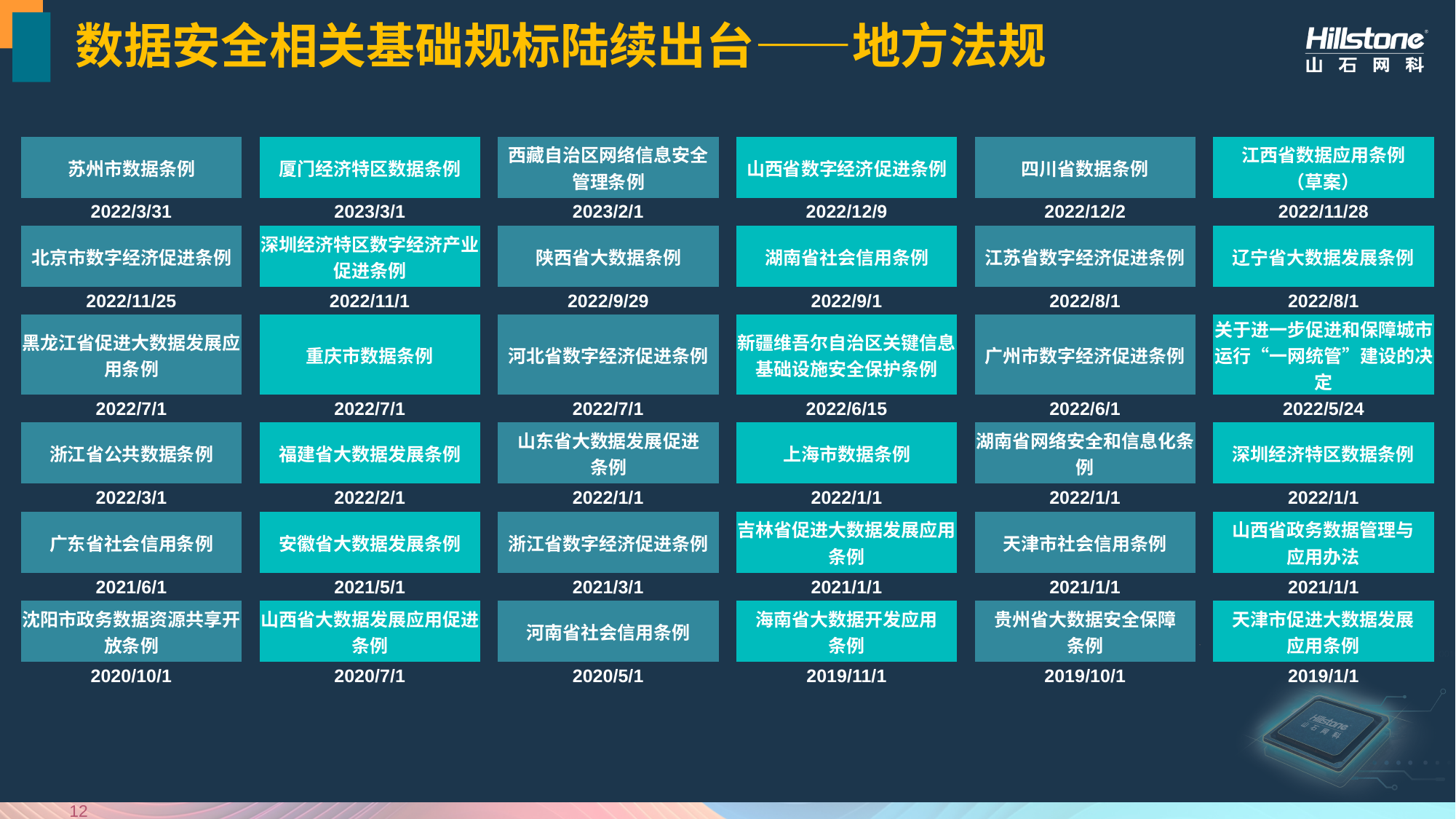

# 数据安全相关基础规标陆续出台——地方法规
| 苏州市数据条例 |  | 厦门经济特区数据条例 |  | 西藏自治区网络信息安全 管理条例 |  | 山西省数字经济促进条例 |  | 四川省数据条例 |  | 江西省数据应用条例 （草案） |
| --- | --- | --- | --- | --- | --- | --- | --- | --- | --- | --- |
| 2022/3/31 |  | 2023/3/1 |  | 2023/2/1 |  | 2022/12/9 |  | 2022/12/2 |  | 2022/11/28 |
| 北京市数字经济促进条例 |  | 深圳经济特区数字经济产业促进条例 |  | 陕西省大数据条例 |  | 湖南省社会信用条例 |  | 江苏省数字经济促进条例 |  | 辽宁省大数据发展条例 |
| 2022/11/25 |  | 2022/11/1 |  | 2022/9/29 |  | 2022/9/1 |  | 2022/8/1 |  | 2022/8/1 |
| 黑龙江省促进大数据发展应用条例 |  | 重庆市数据条例 |  | 河北省数字经济促进条例 |  | 新疆维吾尔自治区关键信息基础设施安全保护条例 |  | 广州市数字经济促进条例 |  | 关于进一步促进和保障城市运行“一网统管”建设的决定 |
| 2022/7/1 |  | 2022/7/1 |  | 2022/7/1 |  | 2022/6/15 |  | 2022/6/1 |  | 2022/5/24 |
| 浙江省公共数据条例 |  | 福建省大数据发展条例 |  | 山东省大数据发展促进 条例 |  | 上海市数据条例 |  | 湖南省网络安全和信息化条例 |  | 深圳经济特区数据条例 |
| 2022/3/1 |  | 2022/2/1 |  | 2022/1/1 |  | 2022/1/1 |  | 2022/1/1 |  | 2022/1/1 |
| 广东省社会信用条例 |  | 安徽省大数据发展条例 |  | 浙江省数字经济促进条例 |  | 吉林省促进大数据发展应用条例 |  | 天津市社会信用条例 |  | 山西省政务数据管理与 应用办法 |
| 2021/6/1 |  | 2021/5/1 |  | 2021/3/1 |  | 2021/1/1 |  | 2021/1/1 |  | 2021/1/1 |
| 沈阳市政务数据资源共享开放条例 |  | 山西省大数据发展应用促进条例 |  | 河南省社会信用条例 |  | 海南省大数据开发应用 条例 |  | 贵州省大数据安全保障 条例 |  | 天津市促进大数据发展 应用条例 |
| 2020/10/1 |  | 2020/7/1 |  | 2020/5/1 |  | 2019/11/1 |  | 2019/10/1 |  | 2019/1/1 |